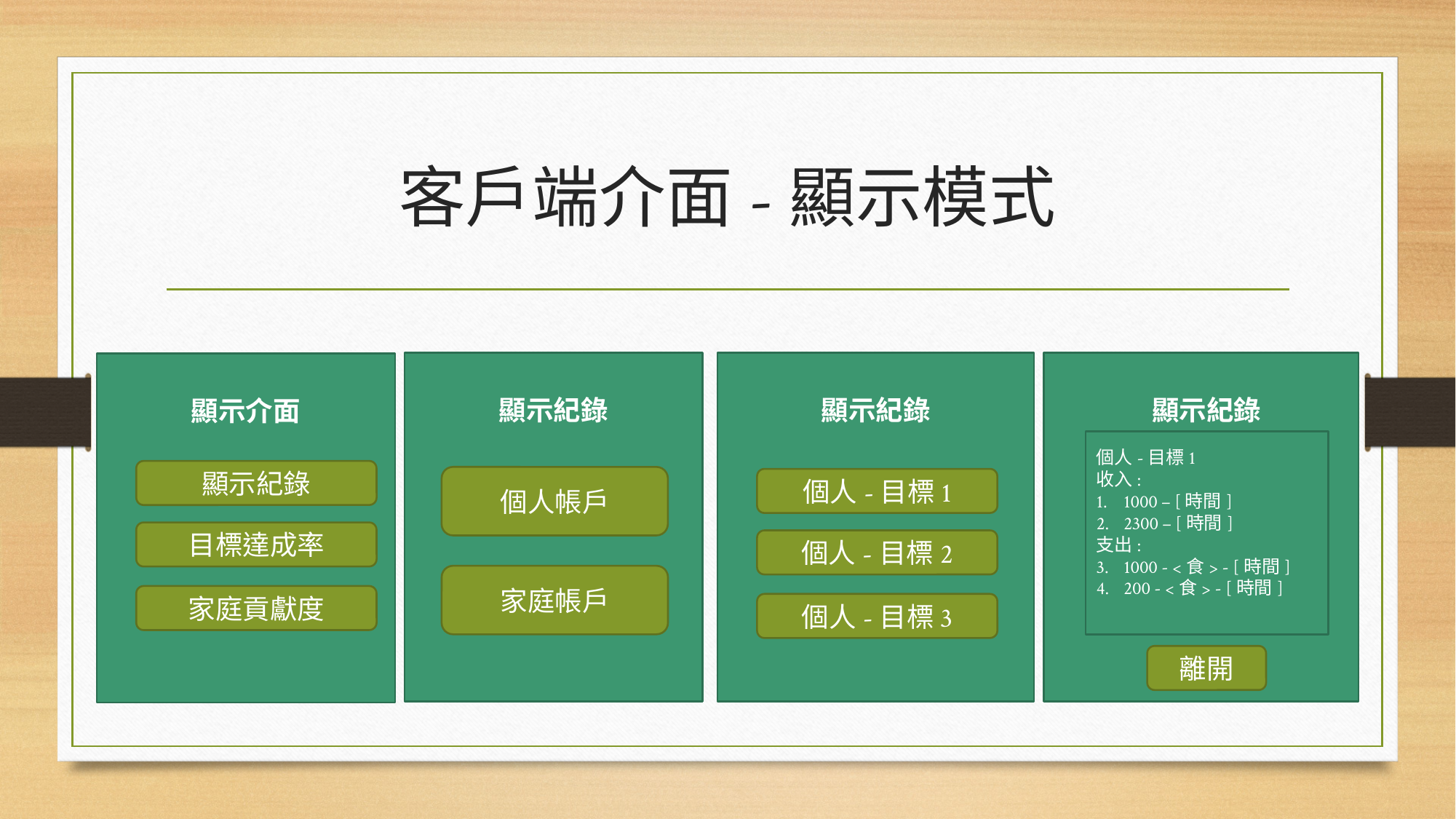

# 客戶端介面-顯示模式

顯示紀錄
個人帳戶
家庭帳戶

顯示紀錄
個人-目標1
個人-目標2
個人-目標3

顯示紀錄

個人-目標1
收入:
1000 – [時間]
2300 – [時間]
支出:
1000 - <食> - [時間]
200 - <食> - [時間]

離開

顯示介面
顯示紀錄
目標達成率
家庭貢獻度